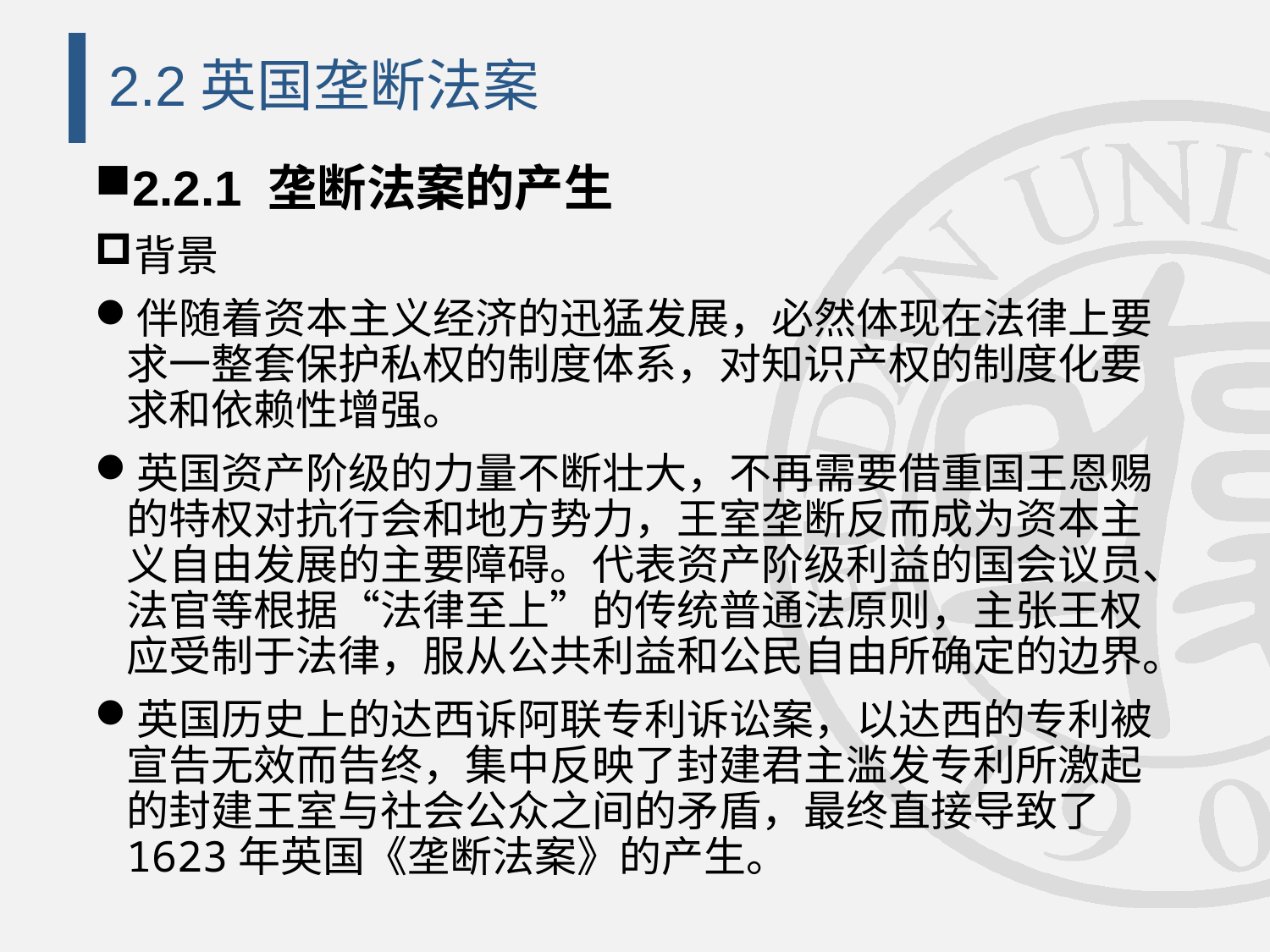

# 2.2英国垄断法案
2.2.1 垄断法案的产生
背景
伴随着资本主义经济的迅猛发展，必然体现在法律上要求一整套保护私权的制度体系，对知识产权的制度化要求和依赖性增强。
英国资产阶级的力量不断壮大，不再需要借重国王恩赐的特权对抗行会和地方势力，王室垄断反而成为资本主义自由发展的主要障碍。代表资产阶级利益的国会议员、法官等根据“法律至上”的传统普通法原则，主张王权应受制于法律，服从公共利益和公民自由所确定的边界。
英国历史上的达西诉阿联专利诉讼案，以达西的专利被宣告无效而告终，集中反映了封建君主滥发专利所激起的封建王室与社会公众之间的矛盾，最终直接导致了1623年英国《垄断法案》的产生。